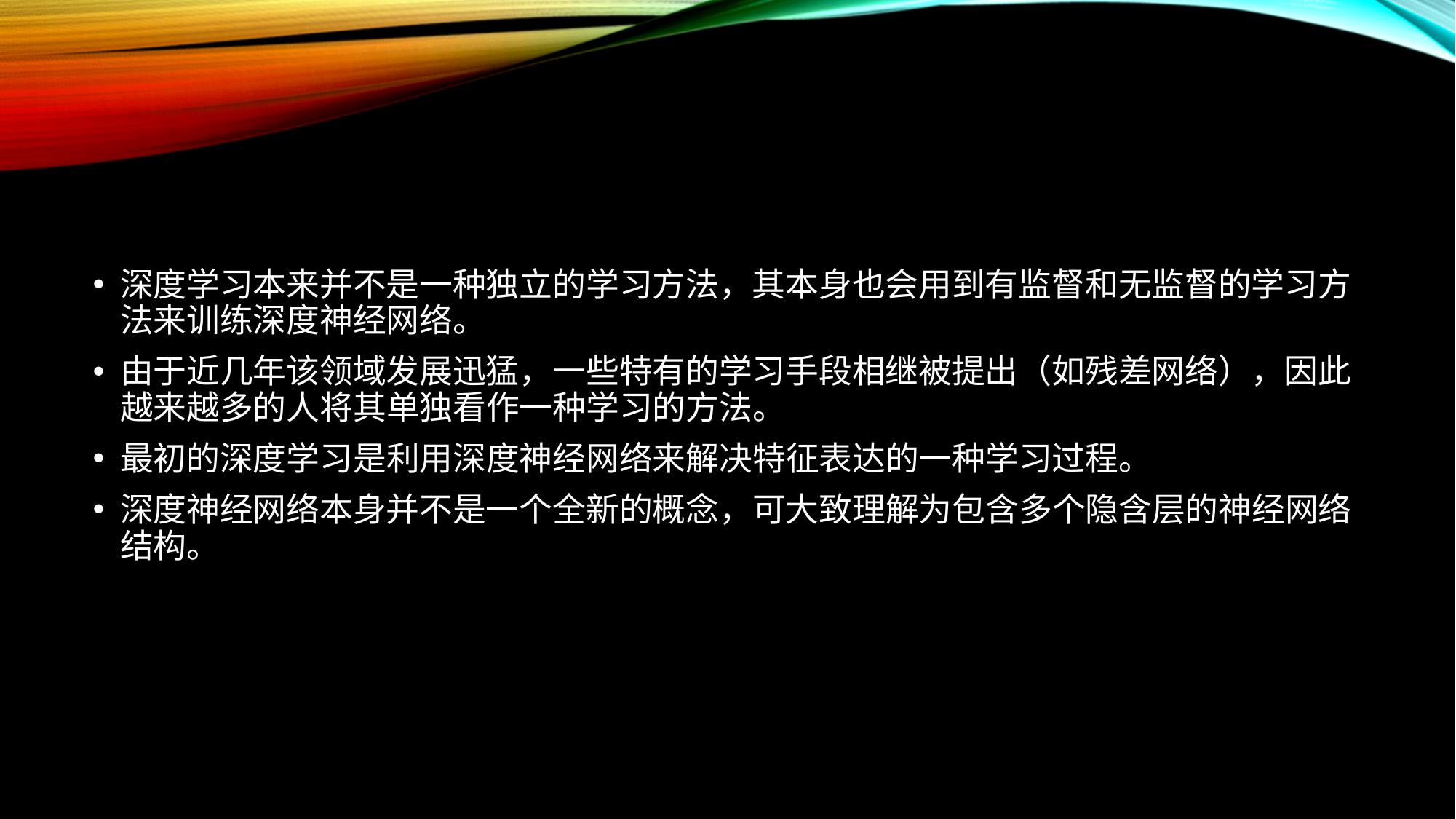

#
深度学习本来并不是一种独立的学习方法，其本身也会用到有监督和无监督的学习方法来训练深度神经网络。
由于近几年该领域发展迅猛，一些特有的学习手段相继被提出（如残差网络），因此越来越多的人将其单独看作一种学习的方法。
最初的深度学习是利用深度神经网络来解决特征表达的一种学习过程。
深度神经网络本身并不是一个全新的概念，可大致理解为包含多个隐含层的神经网络结构。